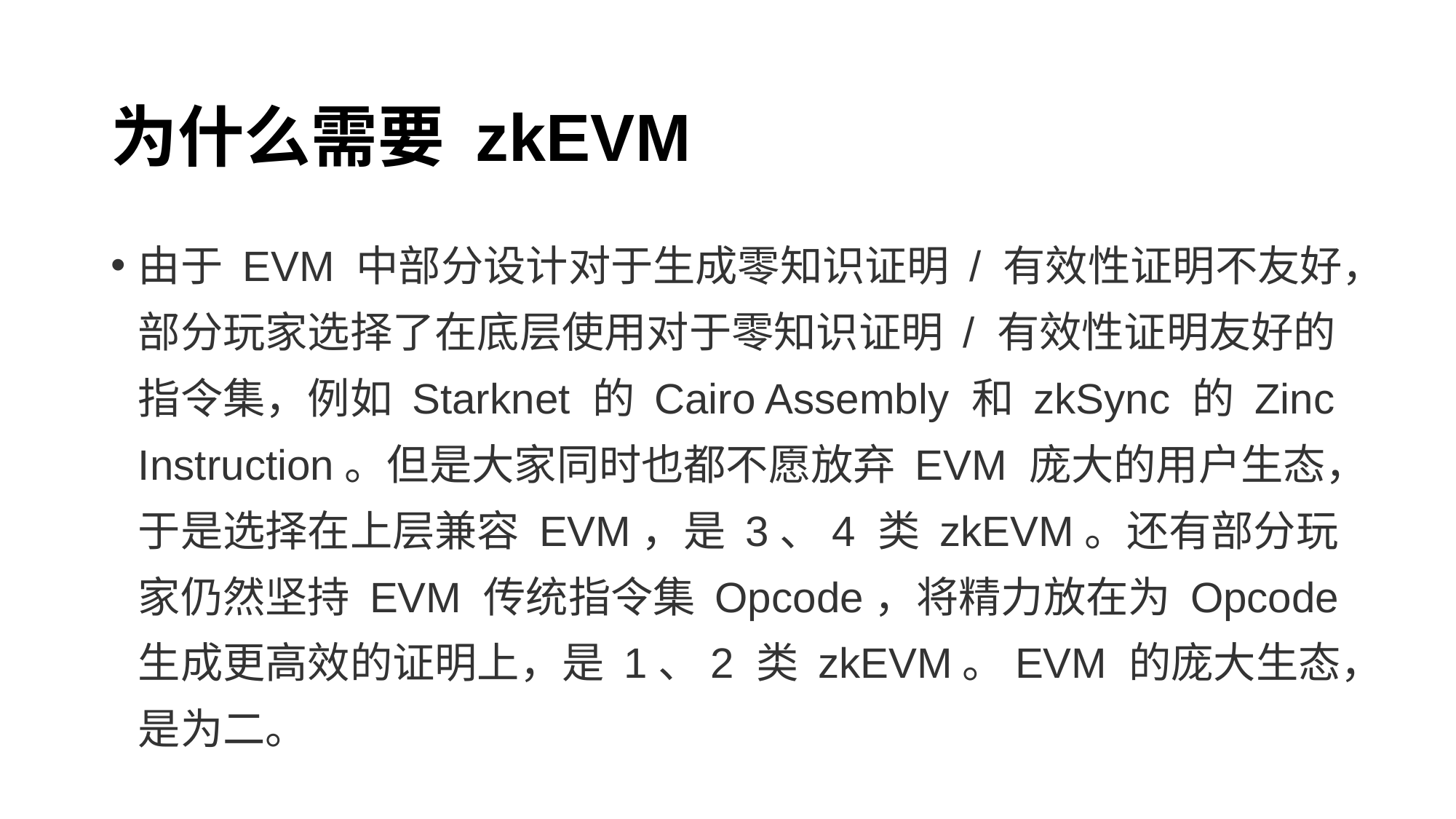

# 为什么需要 zkEVM
由于 EVM 中部分设计对于生成零知识证明 / 有效性证明不友好，部分玩家选择了在底层使用对于零知识证明 / 有效性证明友好的指令集，例如 Starknet 的 Cairo Assembly 和 zkSync 的 Zinc Instruction。但是大家同时也都不愿放弃 EVM 庞大的用户生态，于是选择在上层兼容 EVM，是 3、4 类 zkEVM。还有部分玩家仍然坚持 EVM 传统指令集 Opcode，将精力放在为 Opcode 生成更高效的证明上，是 1、2 类 zkEVM。EVM 的庞大生态，是为二。